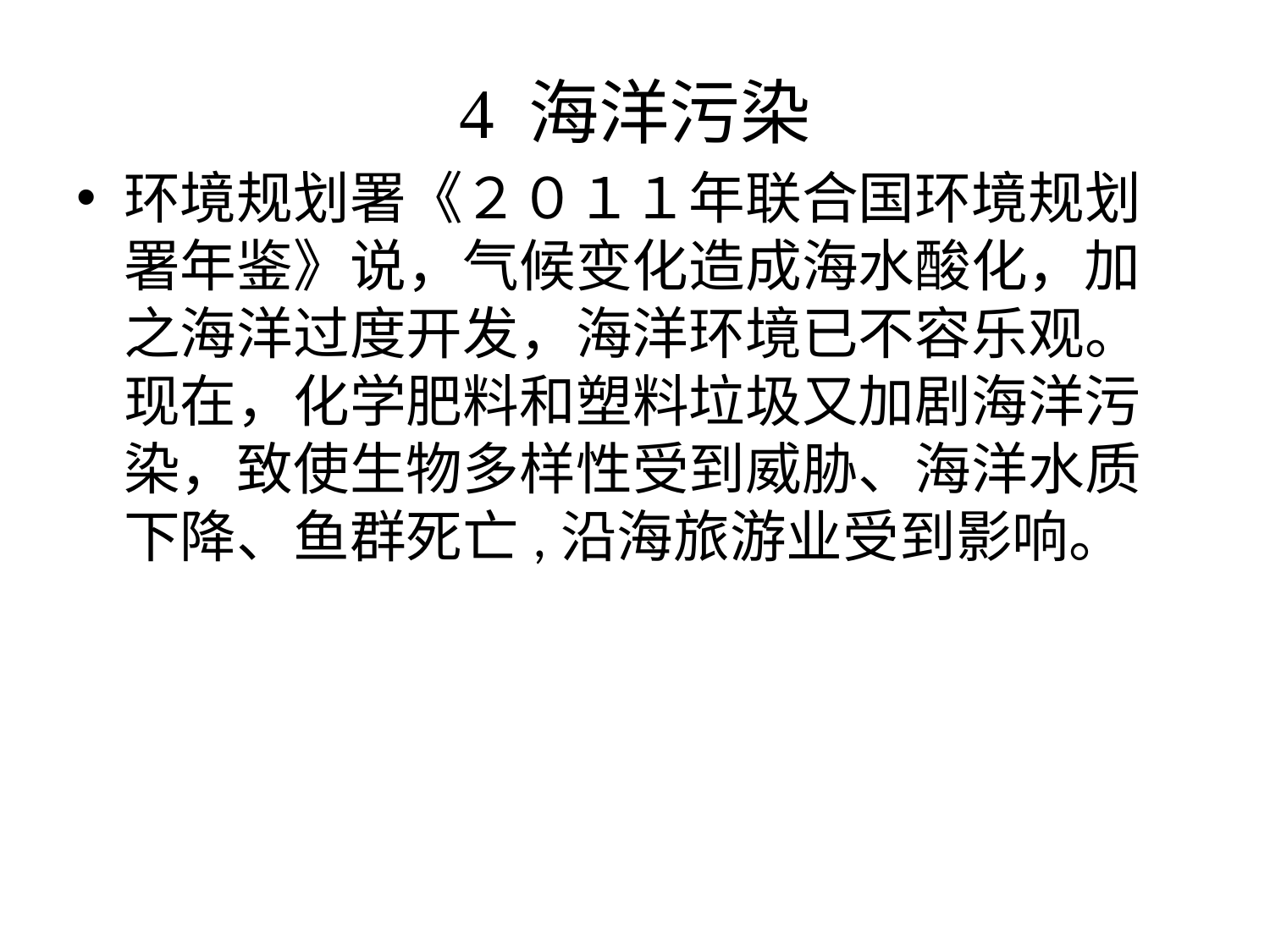

# 4 海洋污染
环境规划署《２０１１年联合国环境规划署年鉴》说，气候变化造成海水酸化，加之海洋过度开发，海洋环境已不容乐观。现在，化学肥料和塑料垃圾又加剧海洋污染，致使生物多样性受到威胁、海洋水质下降、鱼群死亡,沿海旅游业受到影响。